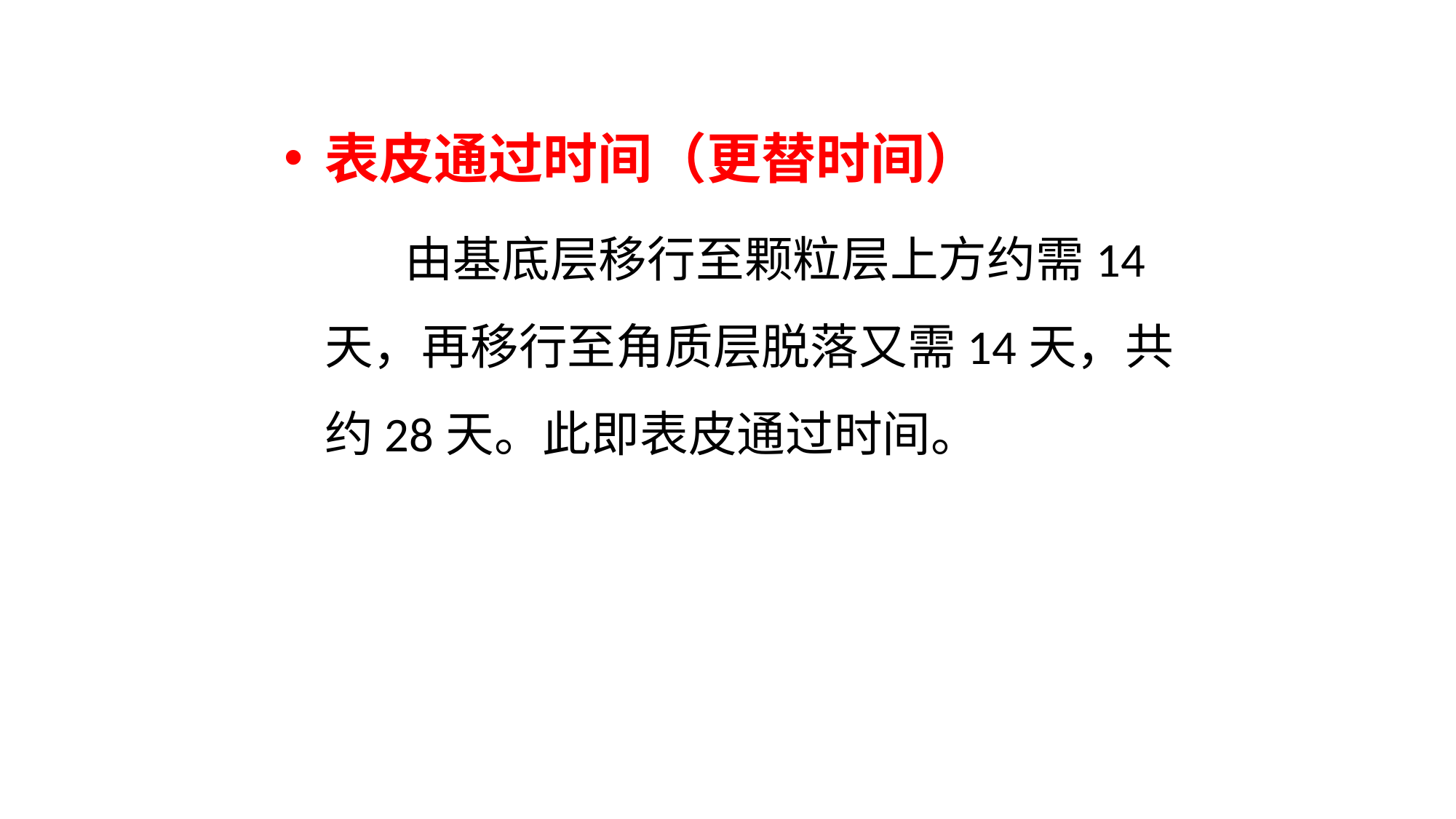

表皮通过时间（更替时间）
          由基底层移行至颗粒层上方约需14天，再移行至角质层脱落又需14天，共约28天。此即表皮通过时间。